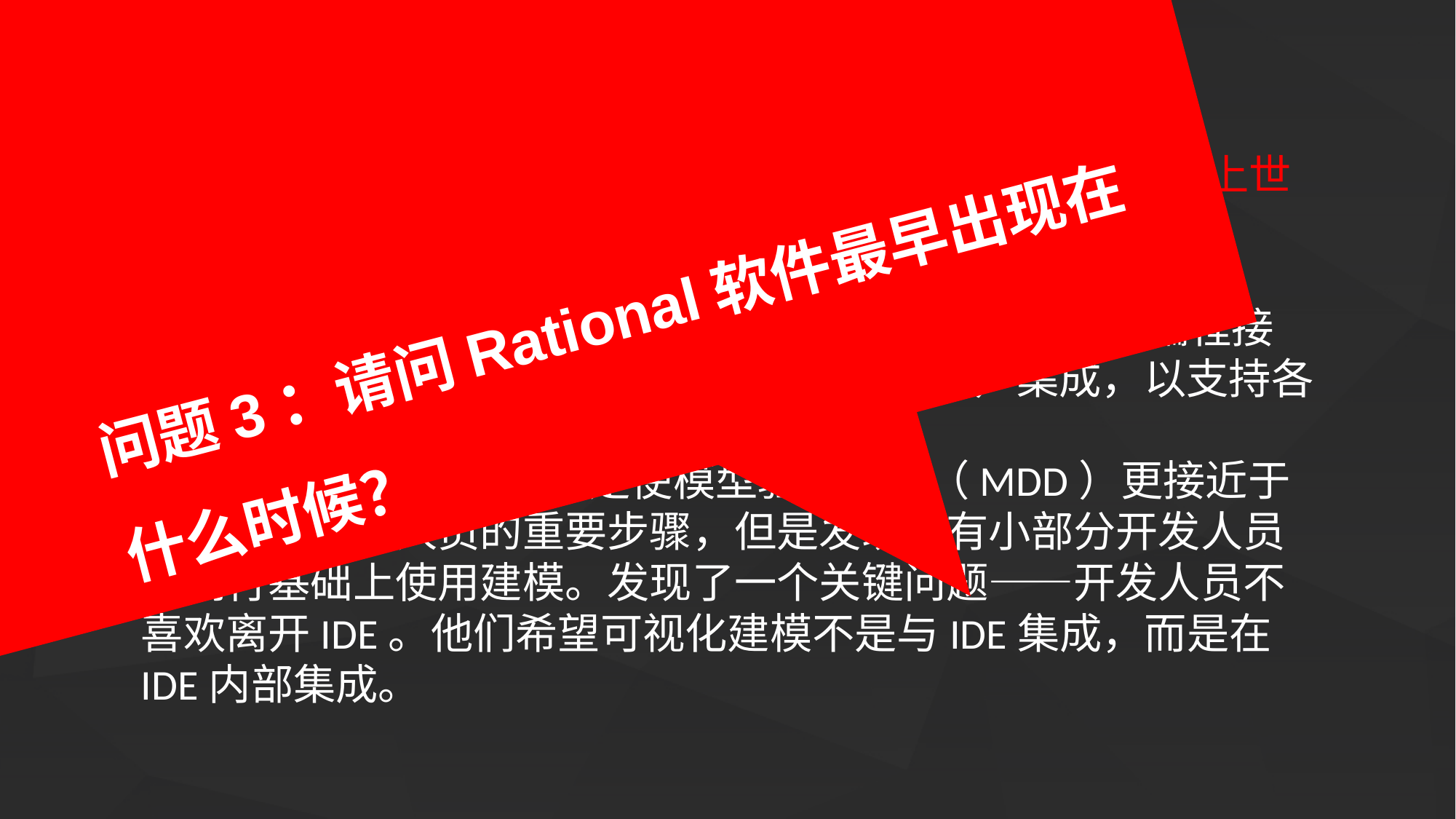

问题3：请问Rational软件最早出现在什么时候？
RSA  历史
	Rational软件在应用建模方面有着悠久的历史，始于上世纪90年代初。
	Rational Software的第一个可视化建模和开发工具是Rational Rose，它是一个独立的建模工具，在应用程序编程接口（API）级别与第三方集成开发环境（IDE）集成，以支持各种编程语言和其他工具发射技术。
	虽然Rational Rose是使模型驱动开发（MDD）更接近于实践软件开发人员的重要步骤，但是发现只有小部分开发人员在例行基础上使用建模。发现了一个关键问题——开发人员不喜欢离开IDE。他们希望可视化建模不是与IDE集成，而是在IDE内部集成。